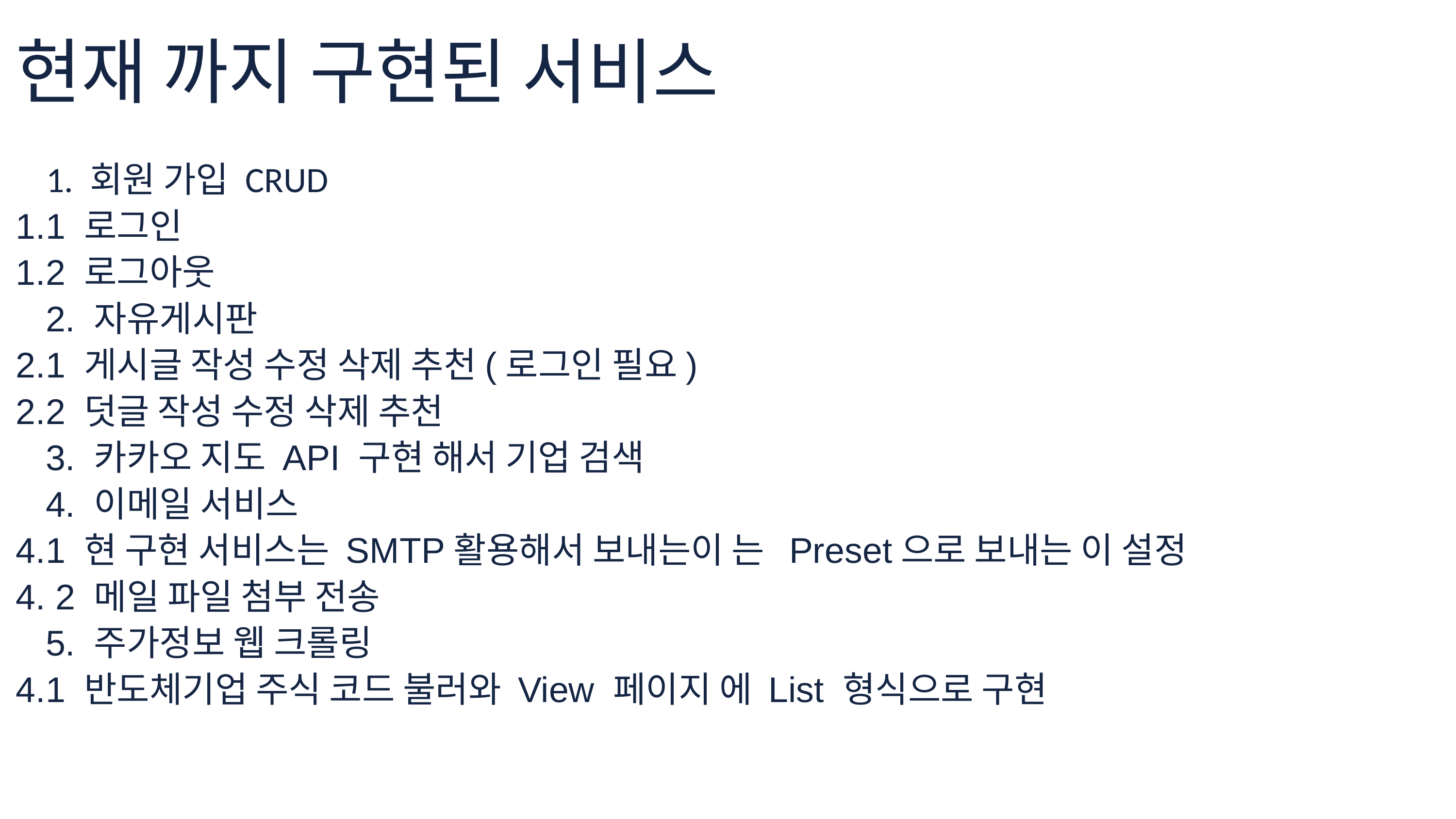

현재 까지 구현된 서비스
1. 회원 가입 CRUD
1.1 로그인
1.2 로그아웃
   2. 자유게시판
2.1 게시글 작성 수정 삭제 추천(로그인 필요)
2.2 덧글 작성 수정 삭제 추천
   3. 카카오 지도 API 구현 해서 기업 검색
   4. 이메일 서비스
4.1 현 구현 서비스는 SMTP활용해서 보내는이 는  Preset으로 보내는 이 설정
4. 2 메일 파일 첨부 전송
   5. 주가정보 웹 크롤링
4.1 반도체기업 주식 코드 불러와 View 페이지 에 List 형식으로 구현